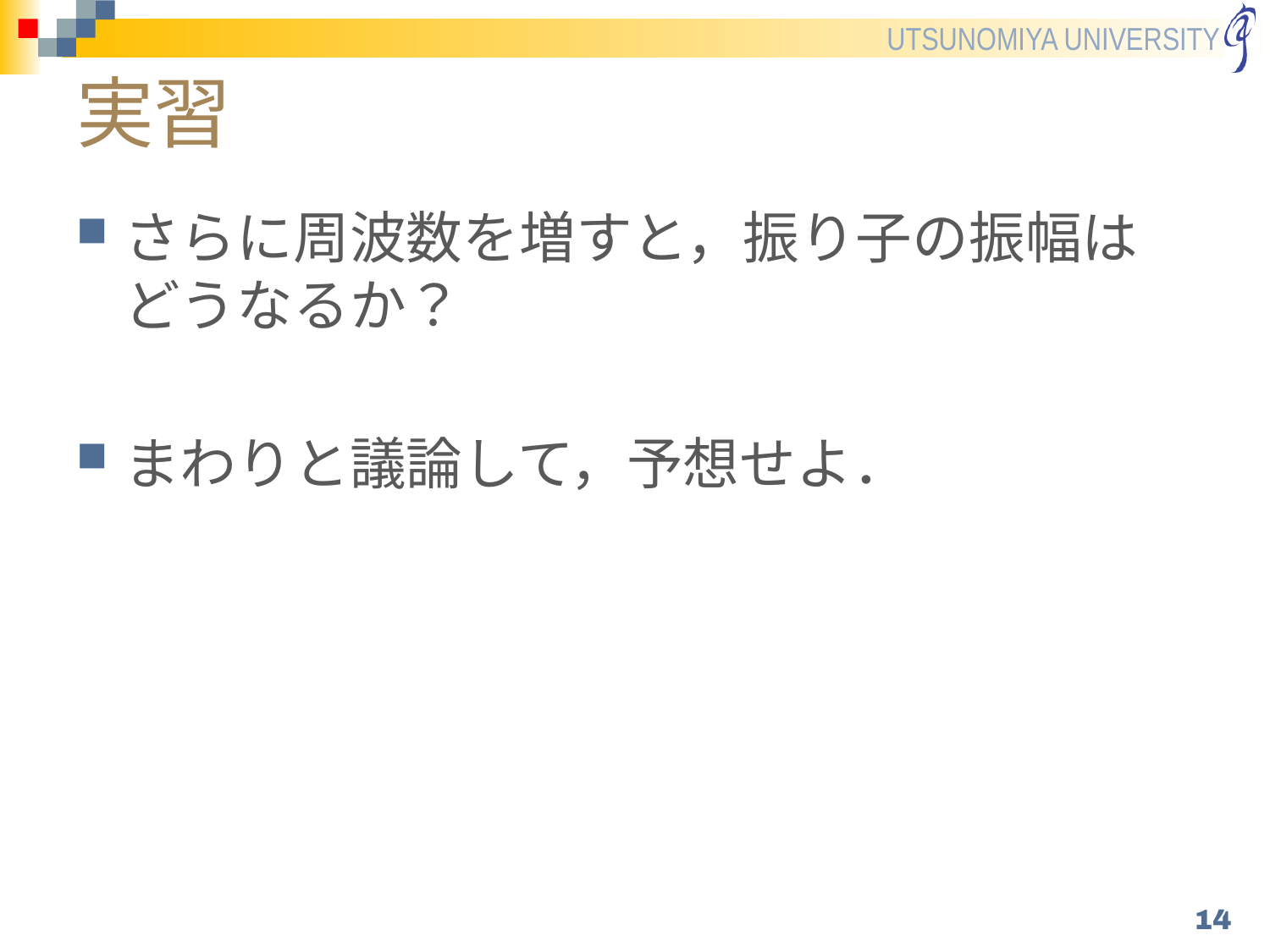

# 実習
さらに周波数を増すと，振り子の振幅はどうなるか？

まわりと議論して，予想せよ．

14